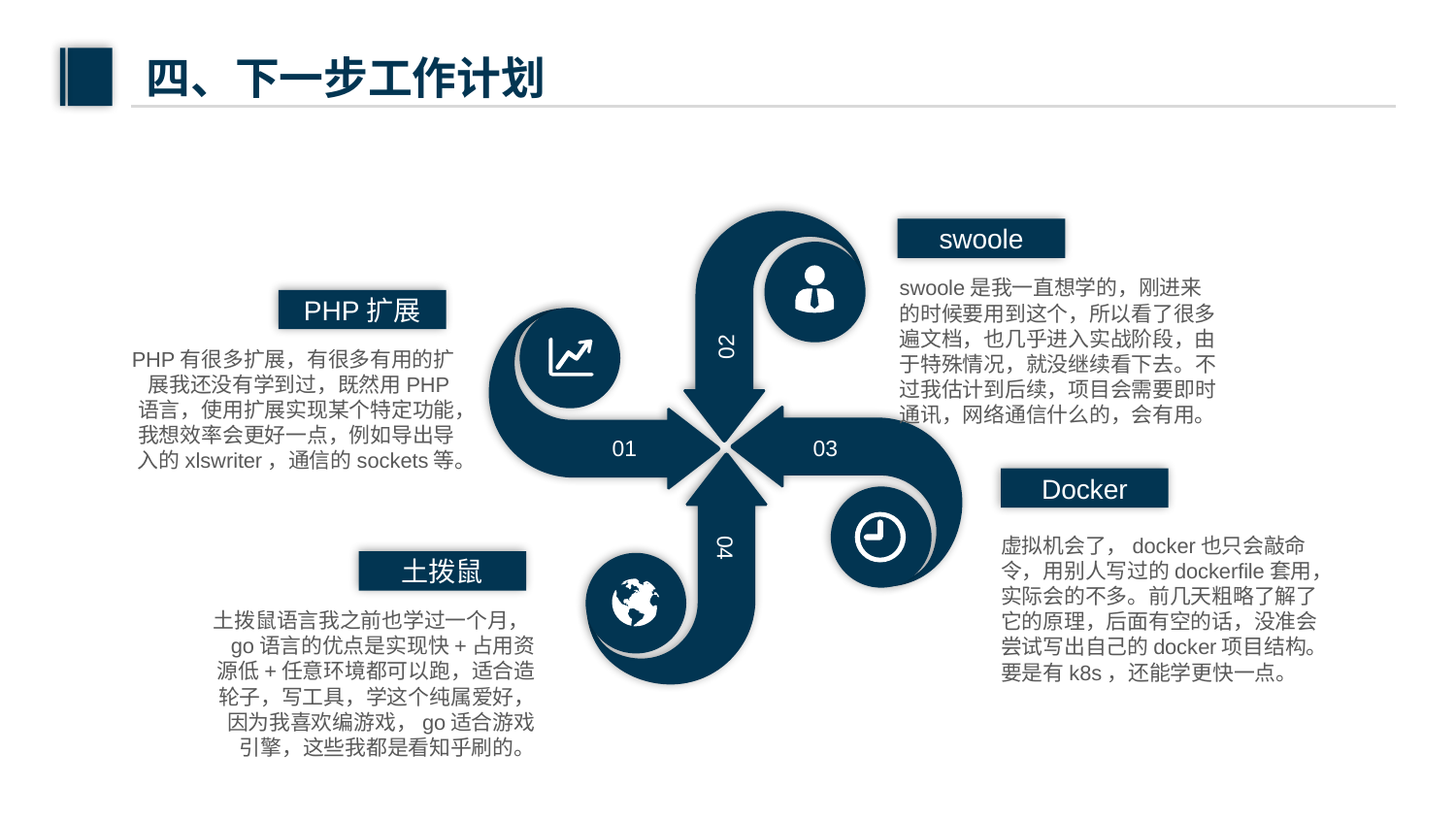

四、下一步工作计划

swoole

swoole是我一直想学的，刚进来的时候要用到这个，所以看了很多遍文档，也几乎进入实战阶段，由于特殊情况，就没继续看下去。不过我估计到后续，项目会需要即时通讯，网络通信什么的，会有用。
PHP扩展

02

PHP有很多扩展，有很多有用的扩展我还没有学到过，既然用PHP语言，使用扩展实现某个特定功能，我想效率会更好一点，例如导出导入的xlswriter，通信的sockets等。

01
03

Docker

04
虚拟机会了，docker也只会敲命令，用别人写过的dockerfile套用，实际会的不多。前几天粗略了解了它的原理，后面有空的话，没准会尝试写出自己的docker项目结构。要是有k8s，还能学更快一点。
土拨鼠

土拨鼠语言我之前也学过一个月，go语言的优点是实现快+占用资源低+任意环境都可以跑，适合造轮子，写工具，学这个纯属爱好，因为我喜欢编游戏，go适合游戏引擎，这些我都是看知乎刷的。